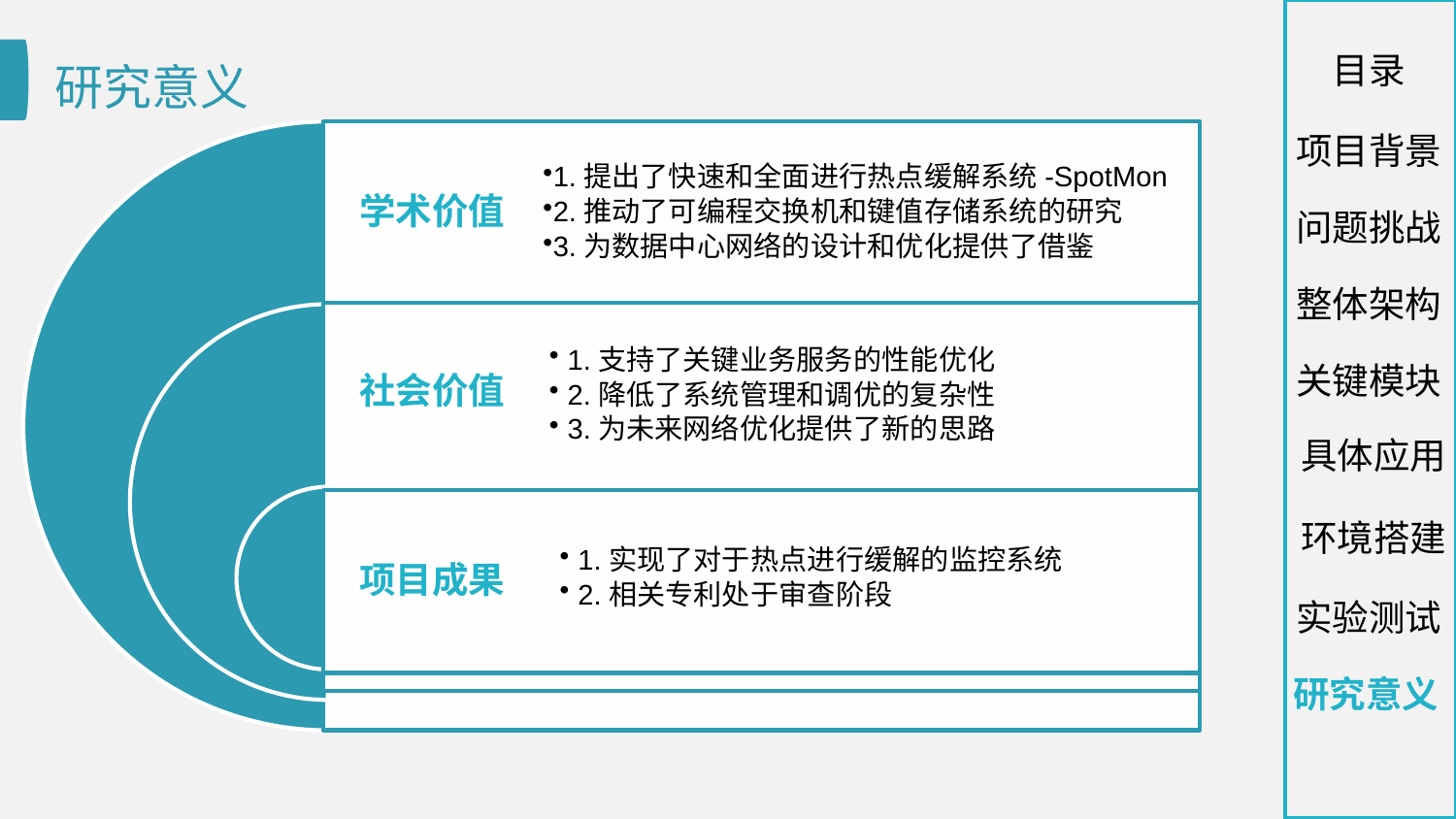

目录
# 研究意义
项目背景
  学术价值
  社会价值
  项目成果
1.提出了快速和全面进行热点缓解系统-SpotMon
2.推动了可编程交换机和键值存储系统的研究
3.为数据中心网络的设计和优化提供了借鉴
1.支持了关键业务服务的性能优化
2.降低了系统管理和调优的复杂性
3.为未来网络优化提供了新的思路
1.实现了对于热点进行缓解的监控系统
2.相关专利处于审查阶段
问题挑战
整体架构
关键模块
具体应用
环境搭建
实验测试

研究意义